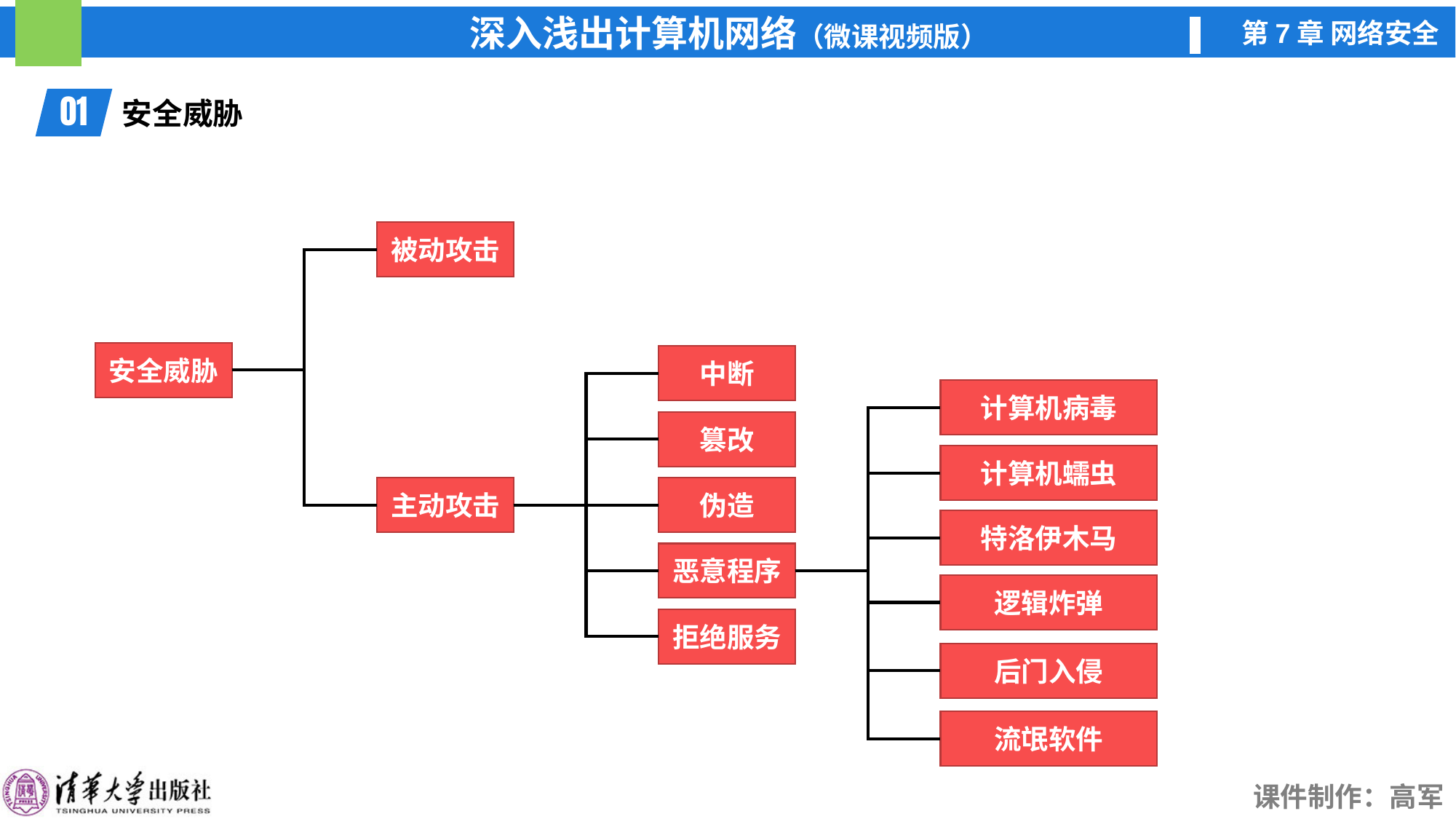

01
安全威胁
被动攻击
主动攻击
安全威胁
中断
篡改
伪造
计算机病毒
计算机蠕虫
特洛伊木马
逻辑炸弹
后门入侵
流氓软件
恶意程序
拒绝服务